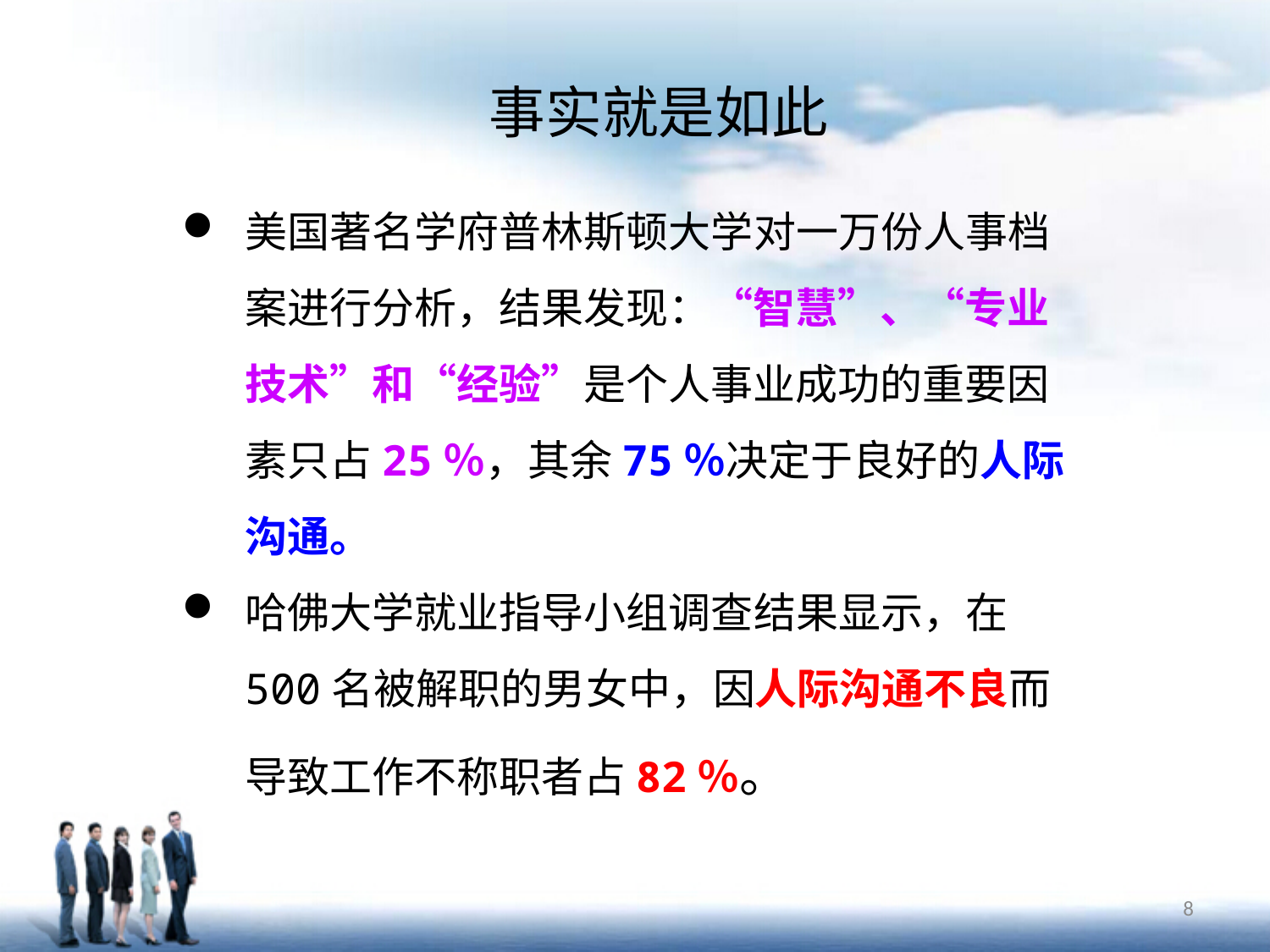

事实就是如此
美国著名学府普林斯顿大学对一万份人事档案进行分析，结果发现：“智慧”、“专业技术”和“经验”是个人事业成功的重要因素只占25％，其余75％决定于良好的人际沟通。
哈佛大学就业指导小组调查结果显示，在500名被解职的男女中，因人际沟通不良而导致工作不称职者占82％。
8